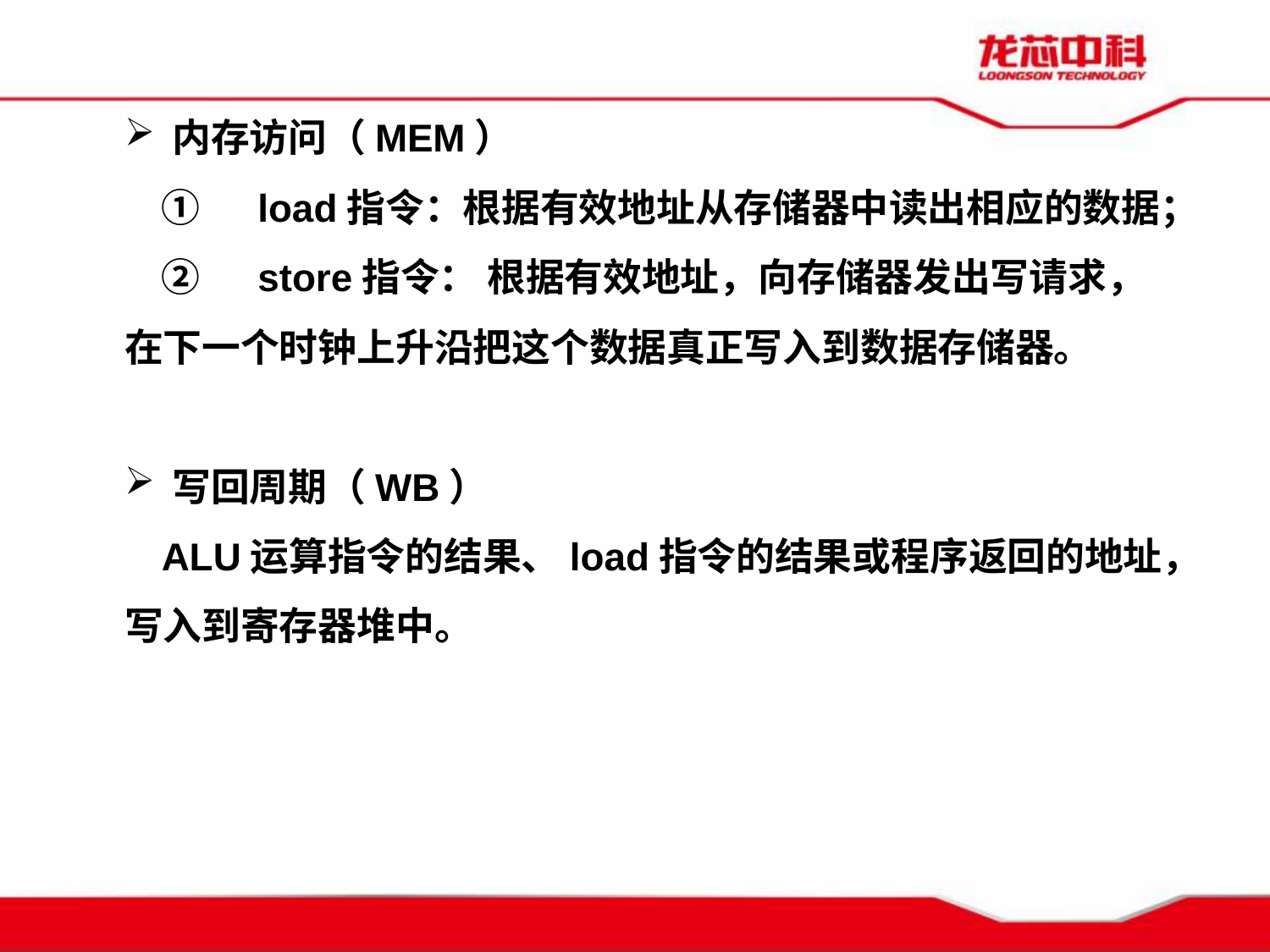

内存访问（MEM）
①　load指令：根据有效地址从存储器中读出相应的数据；
②　store指令： 根据有效地址，向存储器发出写请求，在下一个时钟上升沿把这个数据真正写入到数据存储器。

写回周期（WB）
ALU运算指令的结果、load指令的结果或程序返回的地址，写入到寄存器堆中。